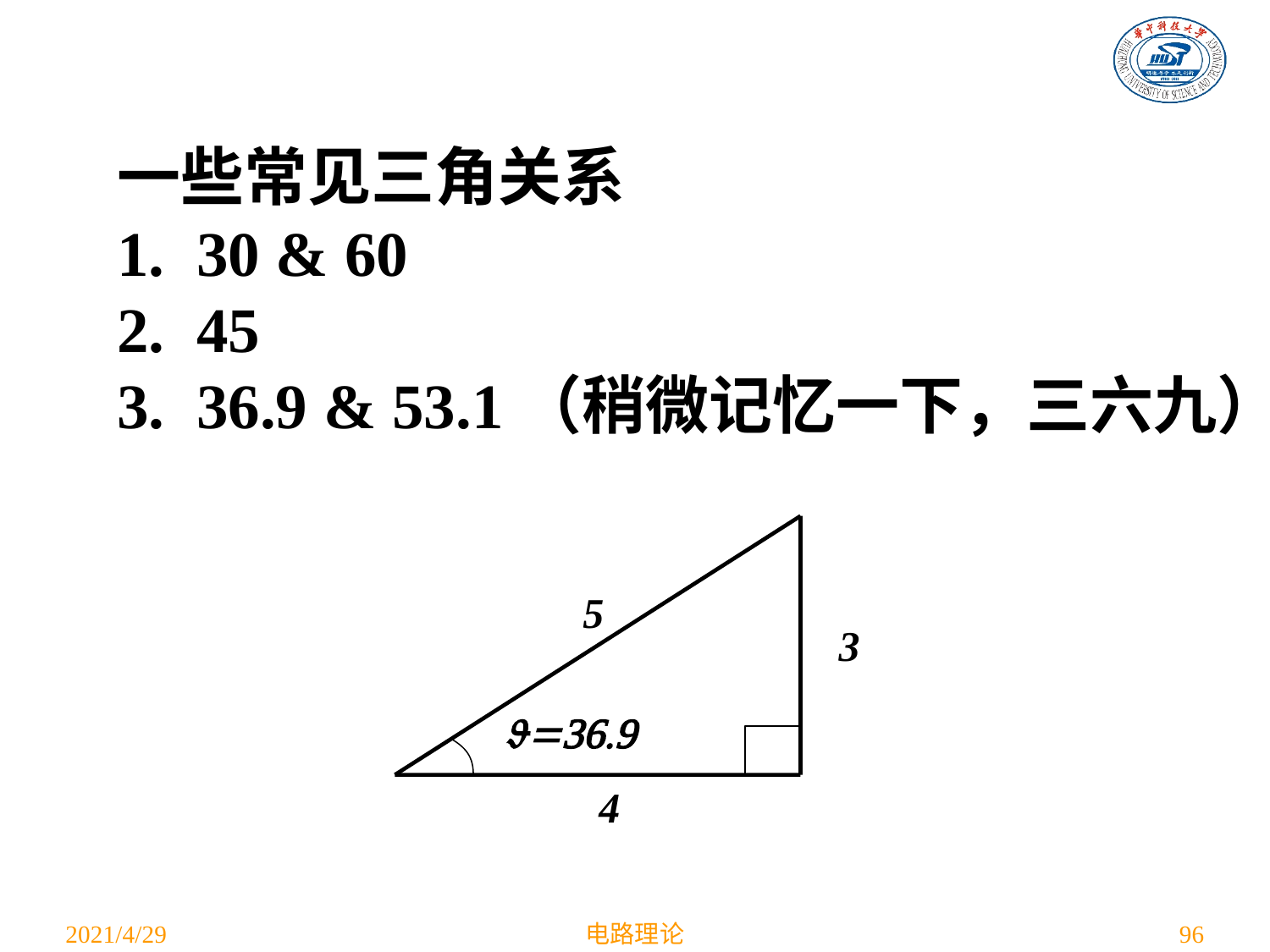

一些常见三角关系
  30 & 60
  45
  36.9 & 53.1（稍微记忆一下，三六九）

5
3
ϑ=36.9

4
2021/4/29
电路理论
96